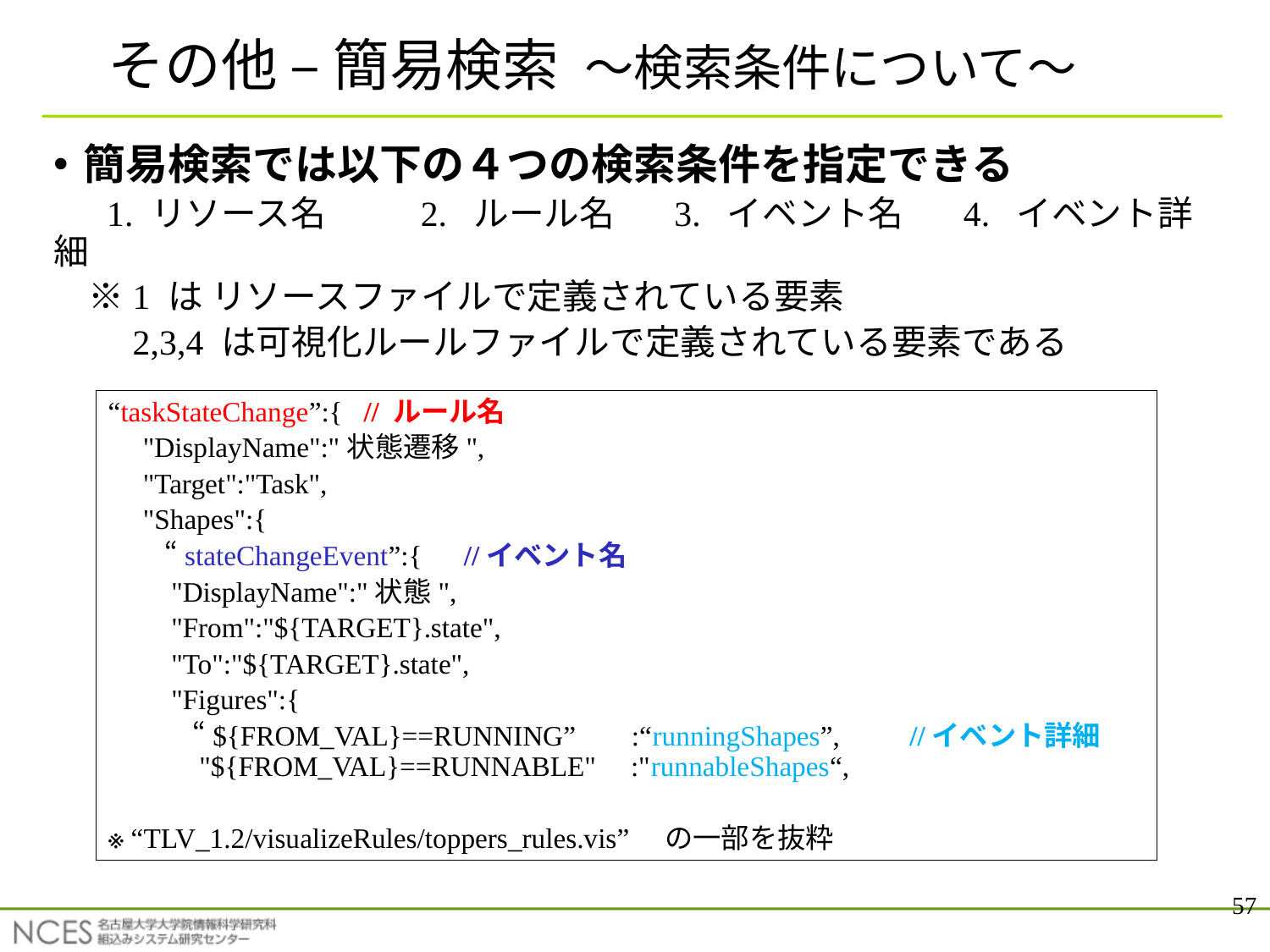

# その他 – 簡易検索  ～検索条件について～
簡易検索では以下の４つの検索条件を指定できる
      1. リソース名　　  2.  ルール名　  3.  イベント名　  4.  イベント詳細
　※1 は リソースファイルで定義されている要素
　　2,3,4 は可視化ルールファイルで定義されている要素である

“taskStateChange”:{   // ルール名
　"DisplayName":"状態遷移",
　"Target":"Task",
　"Shapes":{
　　“stateChangeEvent”:{　//イベント名
　　"DisplayName":"状態",
　　"From":"${TARGET}.state",
　　"To":"${TARGET}.state",
　　"Figures":{
　　　“${FROM_VAL}==RUNNING”        :“runningShapes”,　　//イベント詳細
　　　"${FROM_VAL}==RUNNABLE"     :"runnableShapes“,

※ “TLV_1.2/visualizeRules/toppers_rules.vis”　の一部を抜粋
57